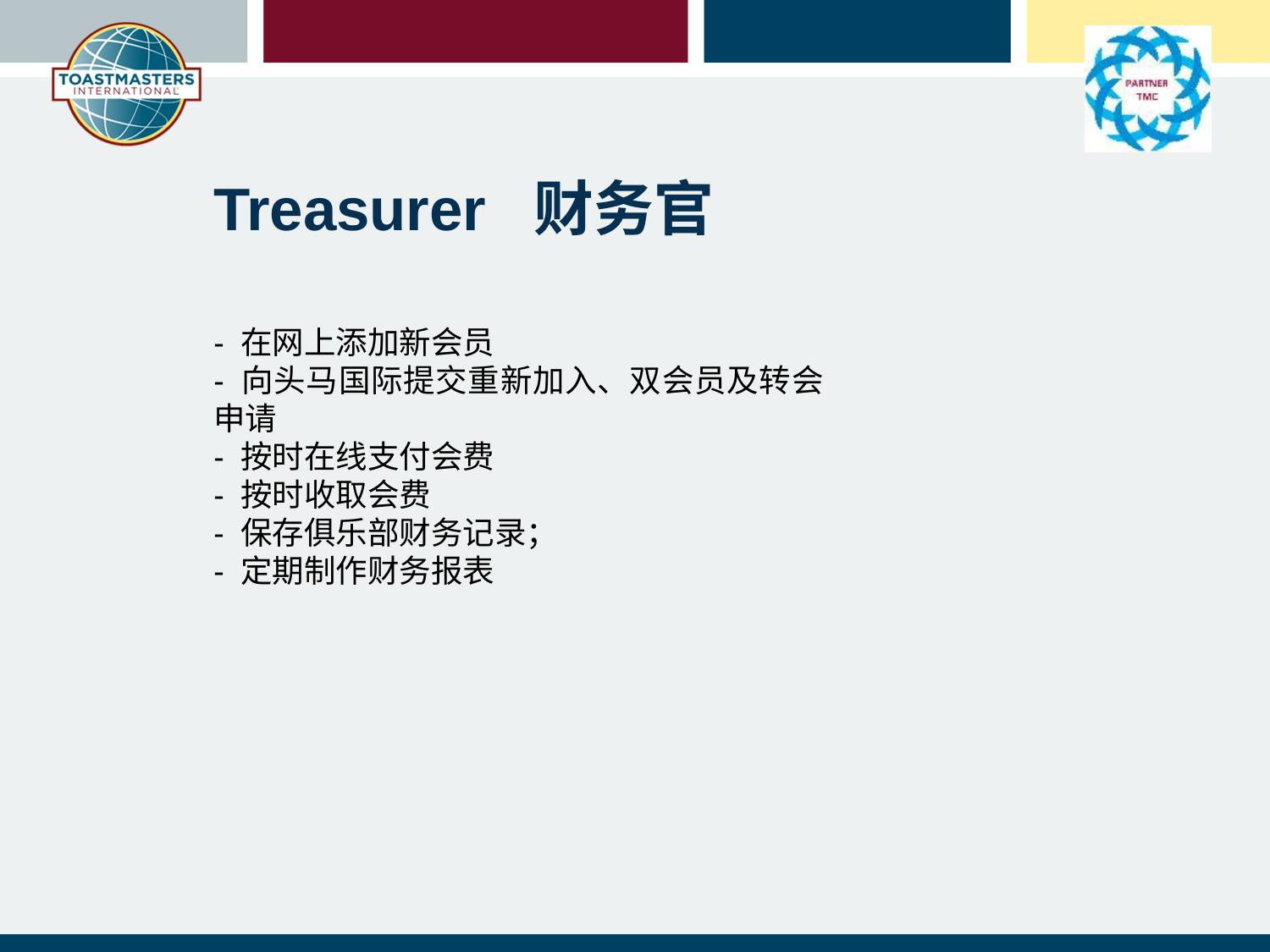

Treasurer  财务官
- 在网上添加新会员
- 向头马国际提交重新加入、双会员及转会申请
- 按时在线支付会费
- 按时收取会费
- 保存俱乐部财务记录；
- 定期制作财务报表